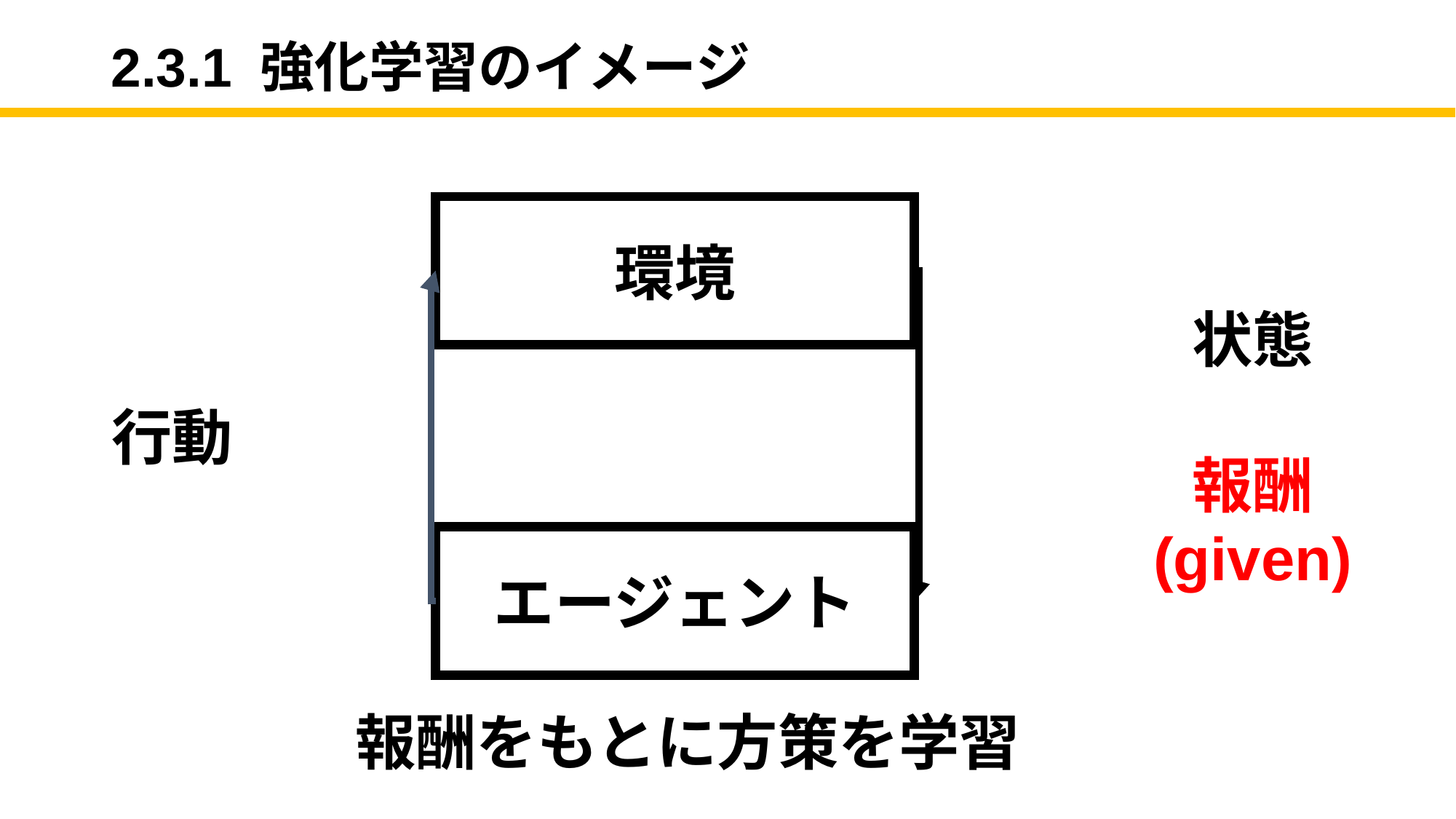

# 2.3.1 強化学習のイメージ
環境
状態

報酬
(given)
行動
エージェント
報酬をもとに方策を学習